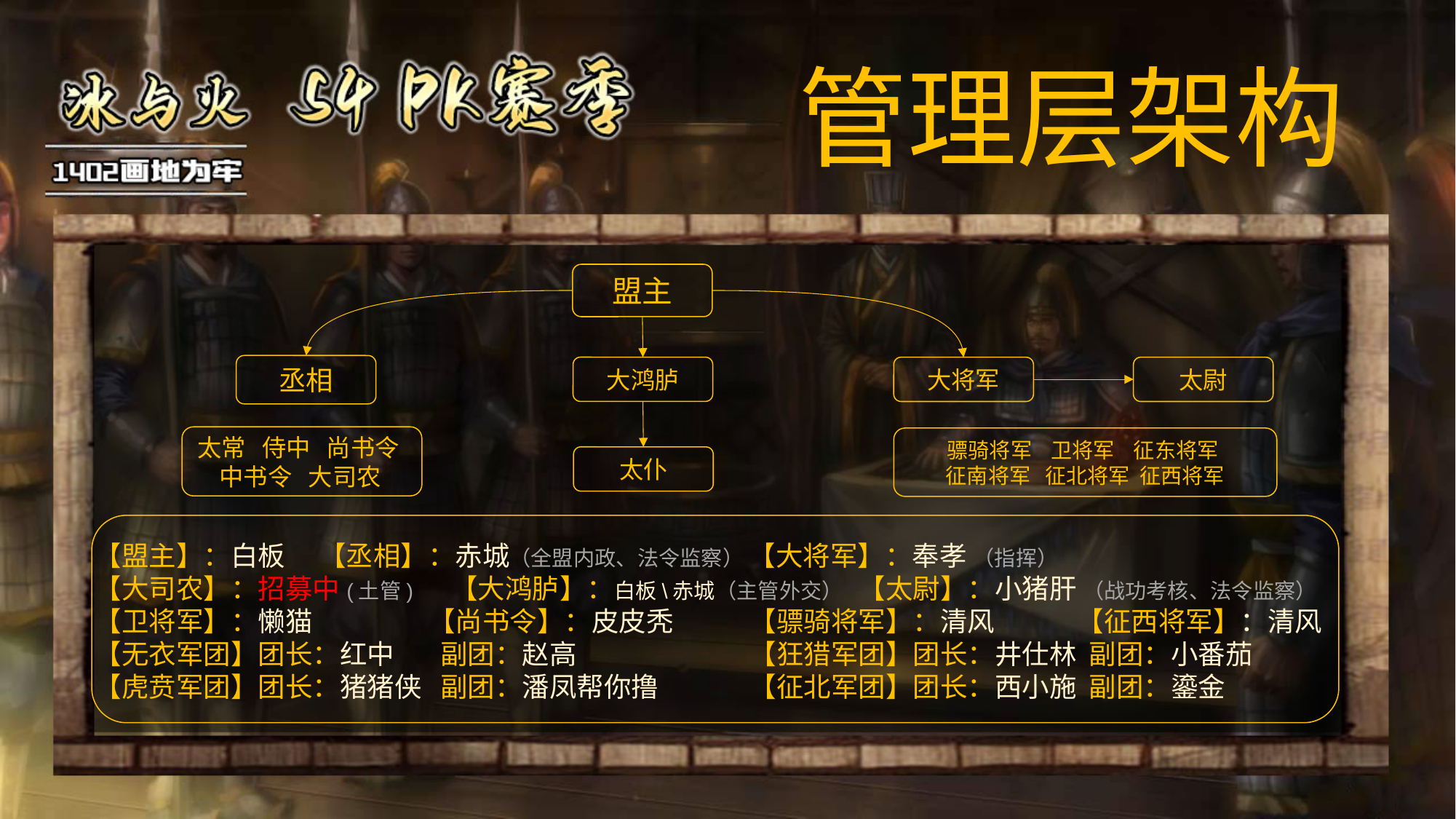

# 管理层架构
盟主
丞相
大鸿胪
太尉
大将军

太常   侍中   尚书令
   中书令   大司农
骠骑将军    卫将军    征东将军
征南将军   征北将军  征西将军
太仆

【盟主】：白板    	 【丞相】：赤城（全盟内政、法令监察） 【大将军】：奉孝 （指挥）
【大司农】：招募中(土管)    【大鸿胪】：白板\赤城（主管外交）	【太尉】：小猪肝 （战功考核、法令监察）
【卫将军】：懒猫	 【尚书令】：皮皮秃	【骠骑将军】：清风 	【征西将军】：清风
【无衣军团】团长：红中	   副团：赵高	          	【狂猎军团】团长：井仕林  副团：小番茄
【虎贲军团】团长：猪猪侠   副团：潘凤帮你撸        	【征北军团】团长：西小施  副团：鎏金